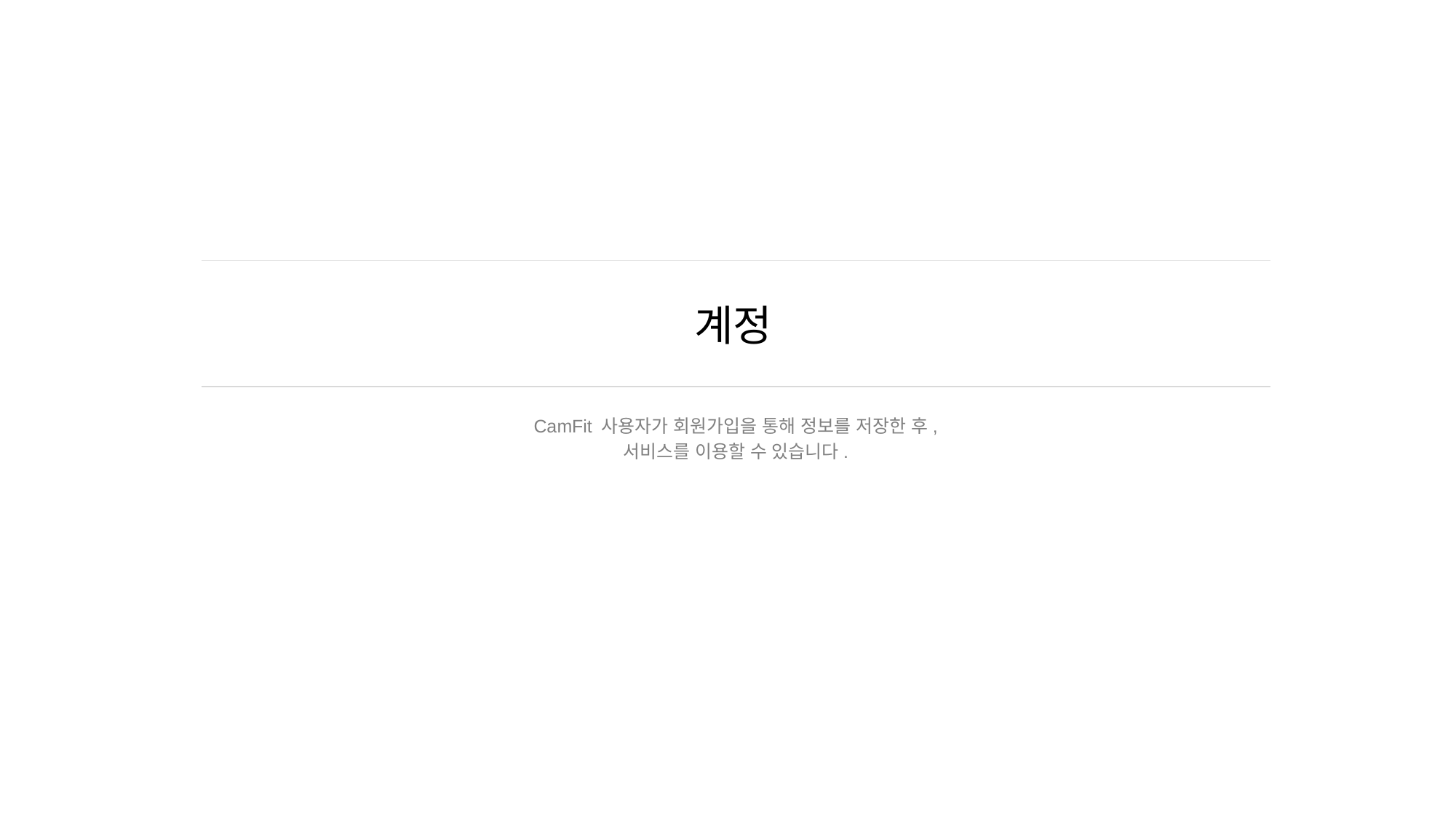

# 계정
CamFit 사용자가 회원가입을 통해 정보를 저장한 후,
서비스를 이용할 수 있습니다.